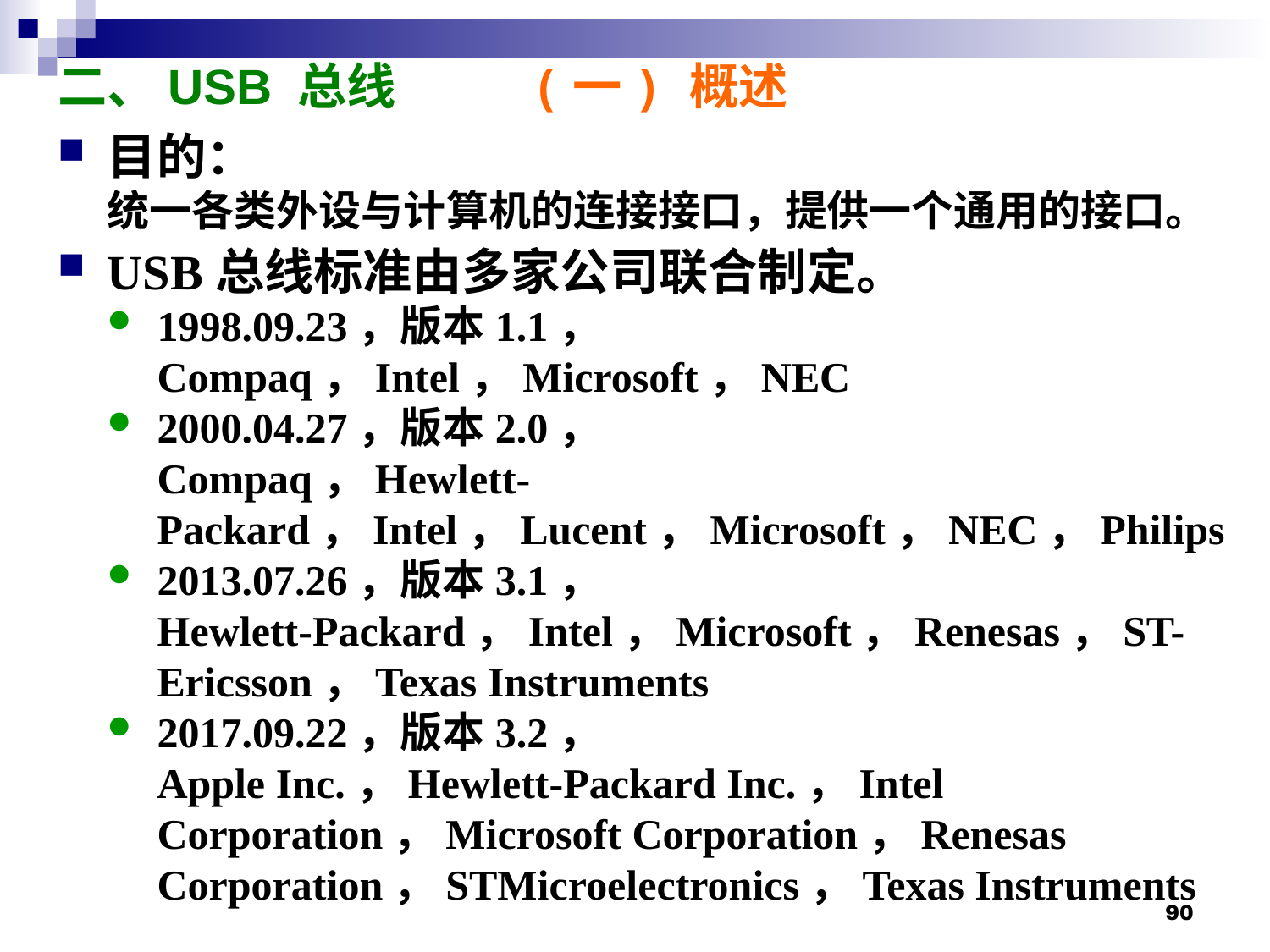

# 二、USB 总线           (一) 概述
目的：
统一各类外设与计算机的连接接口，提供一个通用的接口。
USB总线标准由多家公司联合制定。
1998.09.23，版本1.1，
Compaq，Intel，Microsoft，NEC
2000.04.27，版本2.0，
Compaq，Hewlett-Packard，Intel，Lucent，Microsoft，NEC，Philips
2013.07.26，版本3.1，
Hewlett-Packard，Intel，Microsoft，Renesas，ST-Ericsson，Texas Instruments
2017.09.22，版本3.2，
Apple Inc.，Hewlett-Packard Inc.，Intel Corporation，Microsoft Corporation，Renesas Corporation，STMicroelectronics，Texas Instruments
90